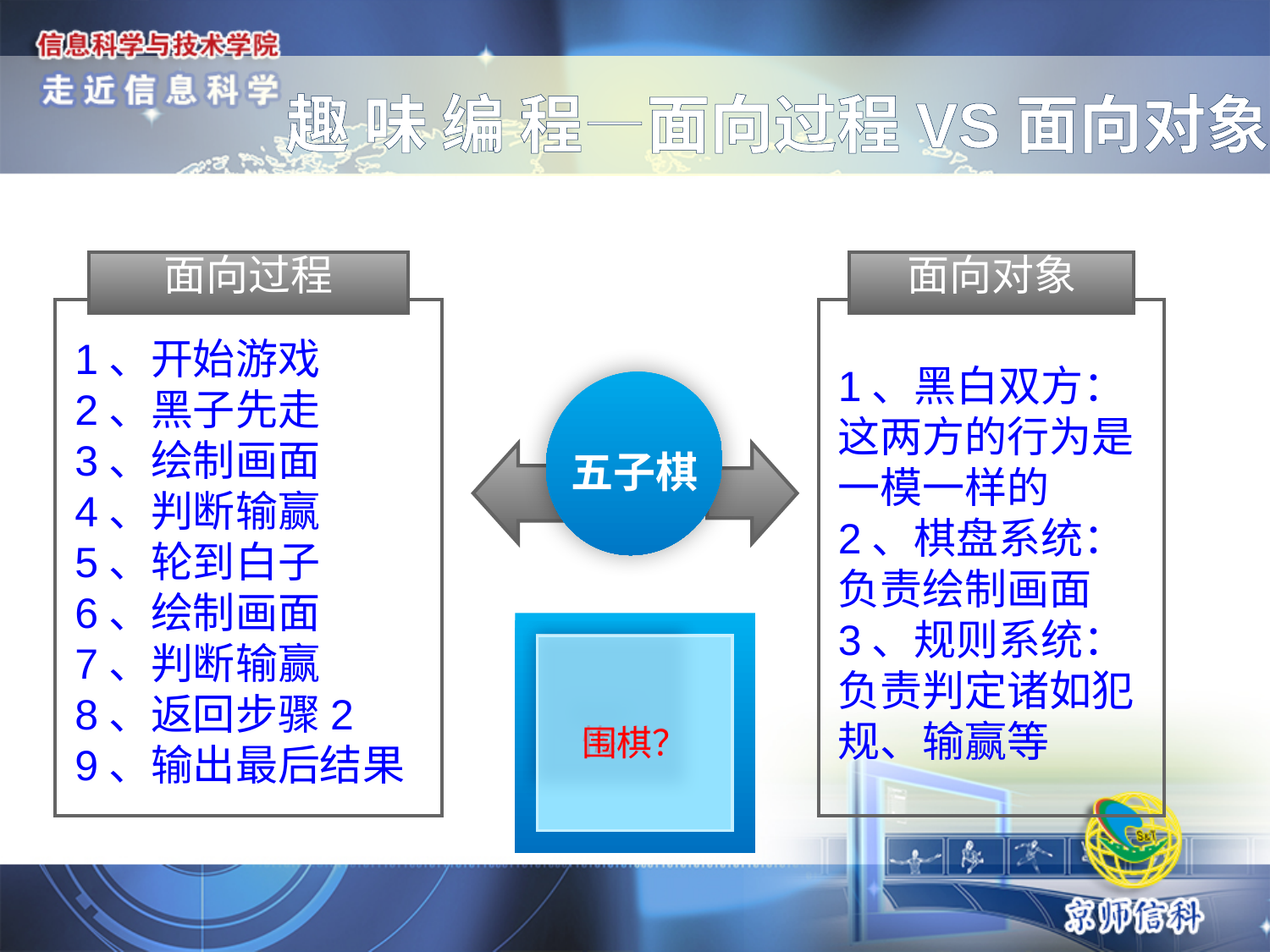

# 趣 味 编 程—面向过程VS面向对象
面向过程

1、开始游戏
2、黑子先走
3、绘制画面
4、判断输赢
5、轮到白子
6、绘制画面
7、判断输赢
8、返回步骤2
9、输出最后结果
面向对象

1、黑白双方：这两方的行为是一模一样的
2、棋盘系统：负责绘制画面
3、规则系统：负责判定诸如犯规、输赢等

五子棋

悔棋？
围棋？